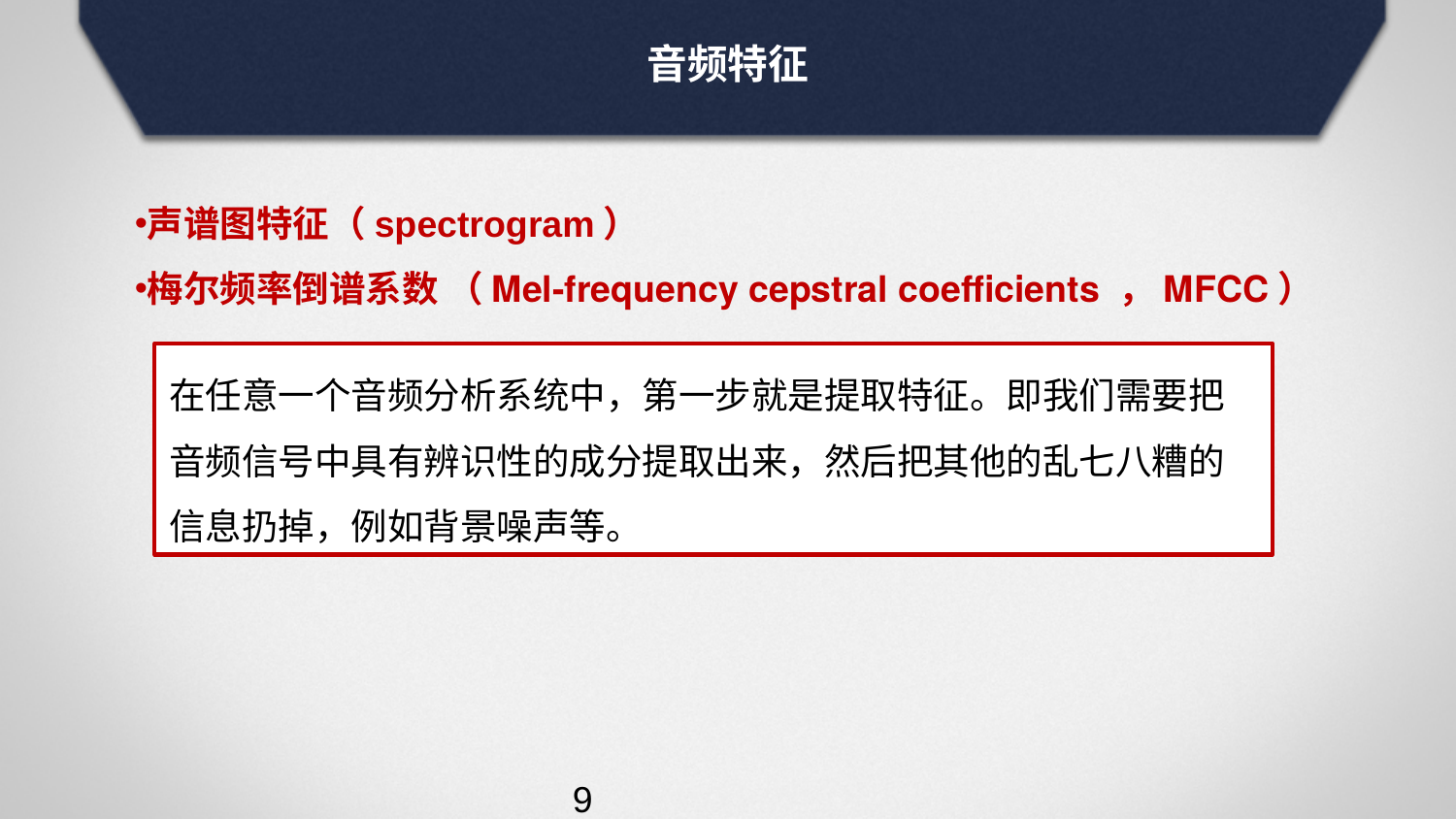

音频特征
声谱图特征（spectrogram）
梅尔频率倒谱系数 （Mel-frequency cepstral coefficients ，MFCC）
在任意一个音频分析系统中，第一步就是提取特征。即我们需要把音频信号中具有辨识性的成分提取出来，然后把其他的乱七八糟的信息扔掉，例如背景噪声等。
9